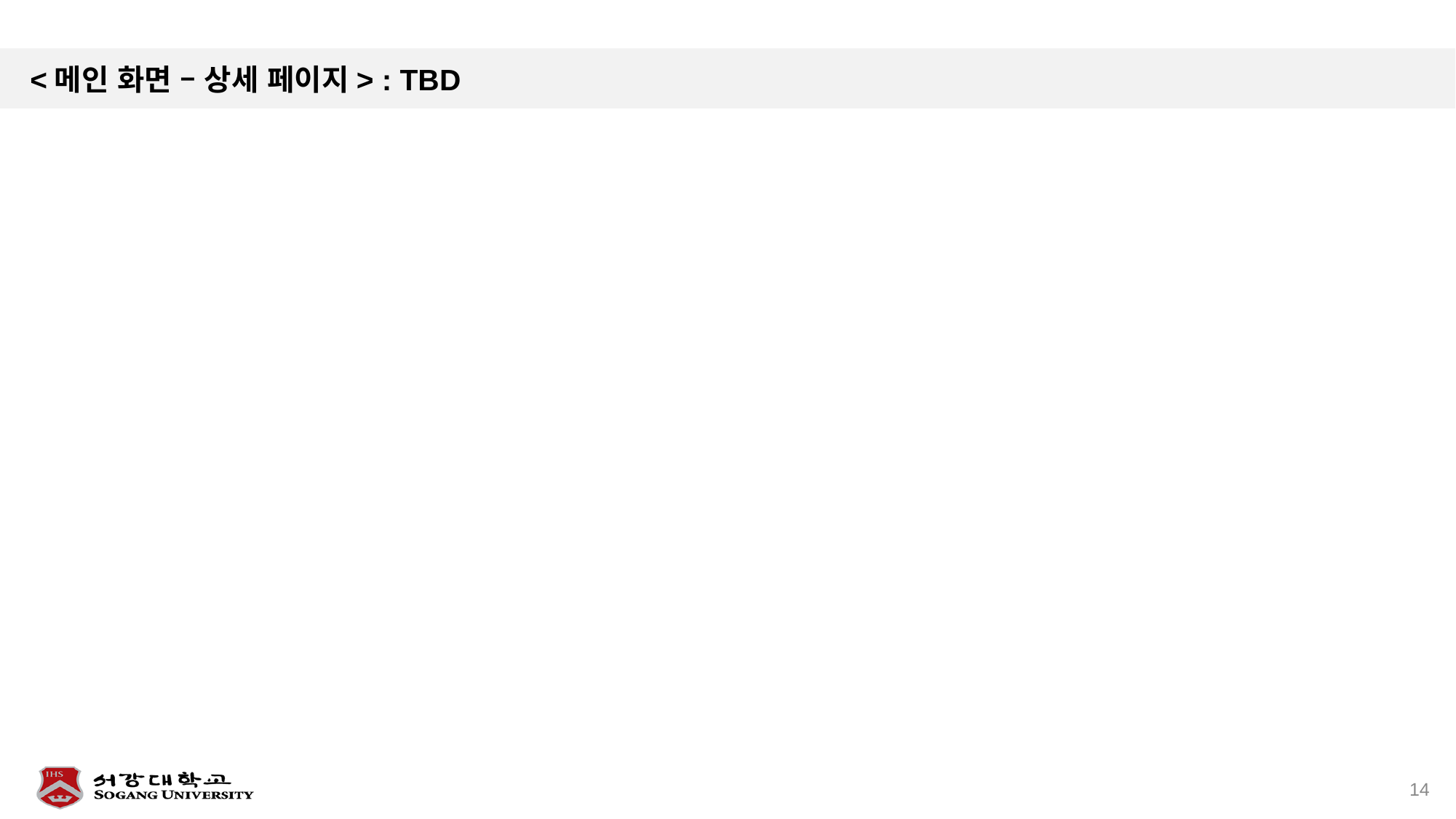

# <메인 화면 – 상세 페이지> : TBD

14